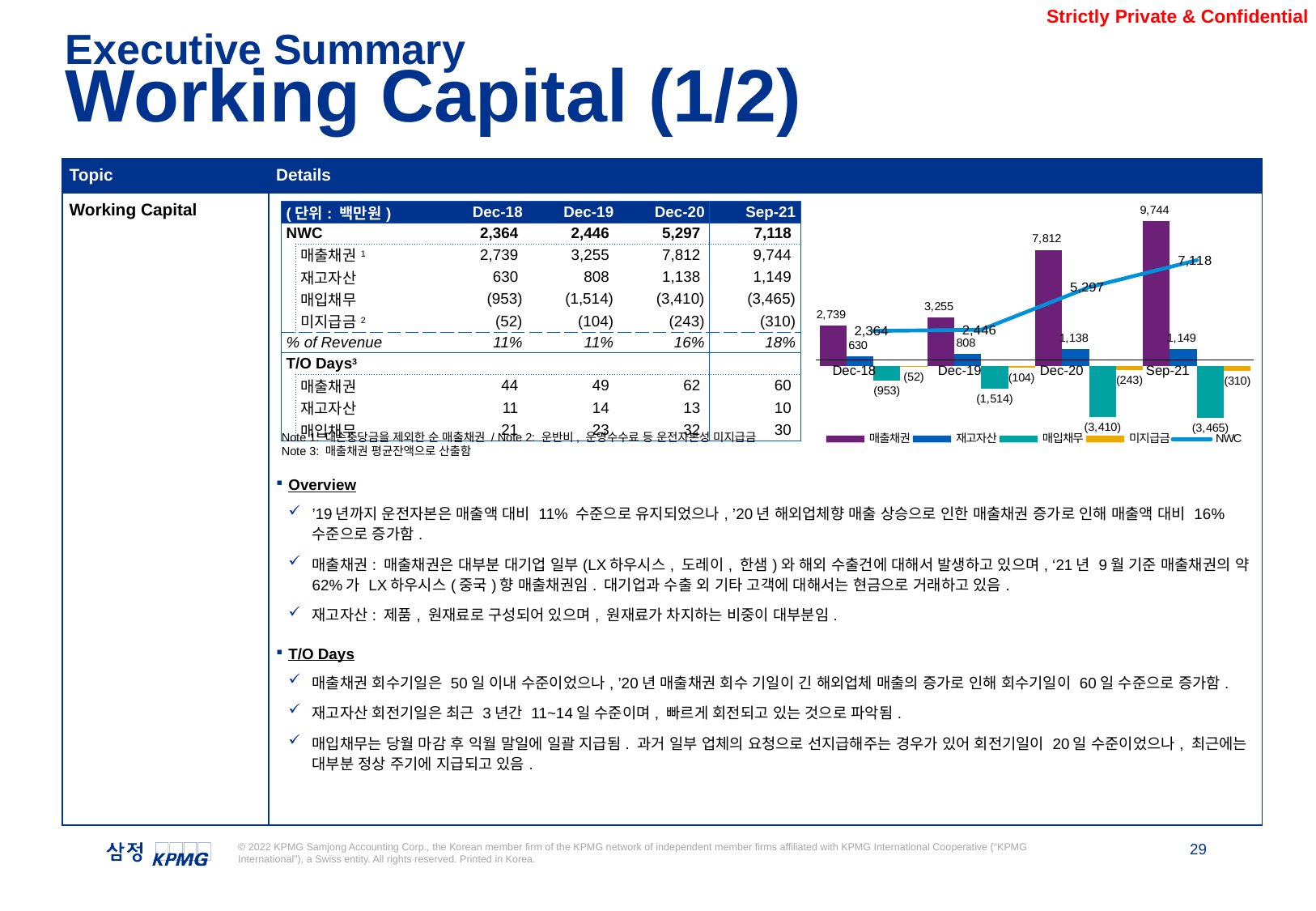

Executive Summary
Working Capital (1/2)
| Topic | Details |
| --- | --- |
| Working Capital | Overview ’19년까지 운전자본은 매출액 대비 11% 수준으로 유지되었으나, ’20년 해외업체향 매출 상승으로 인한 매출채권 증가로 인해 매출액 대비 16% 수준으로 증가함. 매출채권: 매출채권은 대부분 대기업 일부(LX하우시스, 도레이, 한샘)와 해외 수출건에 대해서 발생하고 있으며, ‘21년 9월 기준 매출채권의 약 62%가 LX하우시스(중국)향 매출채권임. 대기업과 수출 외 기타 고객에 대해서는 현금으로 거래하고 있음. 재고자산: 제품, 원재료로 구성되어 있으며, 원재료가 차지하는 비중이 대부분임. T/O Days 매출채권 회수기일은 50일 이내 수준이었으나, ’20년 매출채권 회수 기일이 긴 해외업체 매출의 증가로 인해 회수기일이 60일 수준으로 증가함. 재고자산 회전기일은 최근 3년간 11~14일 수준이며, 빠르게 회전되고 있는 것으로 파악됨. 매입채무는 당월 마감 후 익월 말일에 일괄 지급됨. 과거 일부 업체의 요청으로 선지급해주는 경우가 있어 회전기일이 20일 수준이었으나, 최근에는 대부분 정상 주기에 지급되고 있음. |
| (단위: 백만원) |  | Dec-18 | Dec-19 | Dec-20 | Sep-21 |
| --- | --- | --- | --- | --- | --- |
| NWC |  | 2,364 | 2,446 | 5,297 | 7,118 |
|  | 매출채권1 | 2,739 | 3,255 | 7,812 | 9,744 |
|  | 재고자산 | 630 | 808 | 1,138 | 1,149 |
|  | 매입채무 | (953) | (1,514) | (3,410) | (3,465) |
|  | 미지급금2 | (52) | (104) | (243) | (310) |
| % of Revenue |  | 11% | 11% | 16% | 18% |
| T/O Days3 |  |  |  |  |  |
|  | 매출채권 | 44 | 49 | 62 | 60 |
|  | 재고자산 | 11 | 14 | 13 | 10 |
|  | 매입채무 | 21 | 23 | 32 | 30 |

### Chart

| Category | 매출채권 | 재고자산 | 매입채무 | 미지급금 | NWC |
|---|---|---|---|---|---|
Sep-21
Dec-18
Dec-19
Dec-20
Note 1: 대손충당금을 제외한 순 매출채권 / Note 2: 운반비, 운영수수료 등 운전자본성 미지급금
Note 3: 매출채권 평균잔액으로 산출함